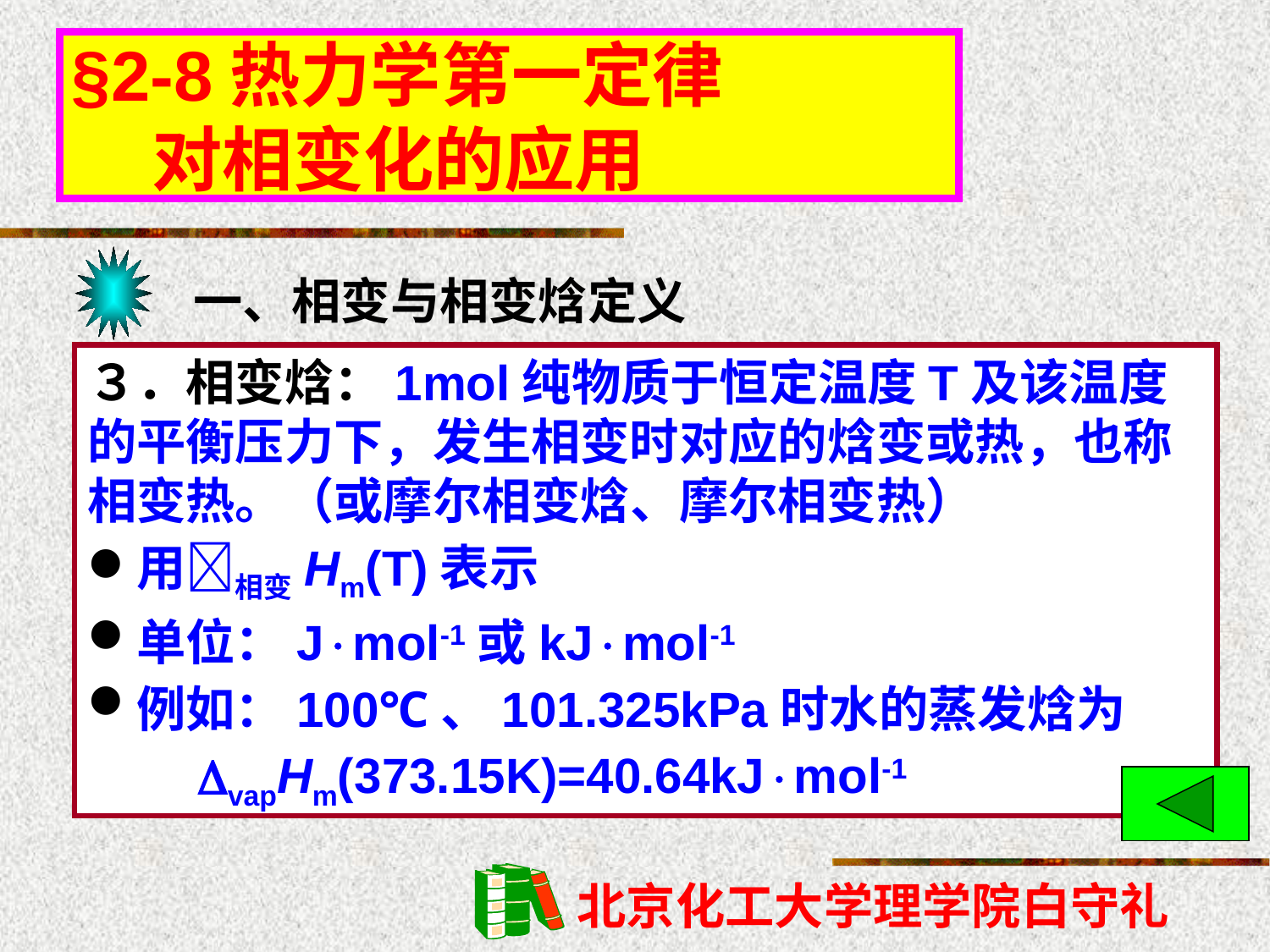

§2-8热力学第一定律
     对相变化的应用

一、相变与相变焓定义
３．相变焓：1mol纯物质于恒定温度T及该温度的平衡压力下，发生相变时对应的焓变或热，也称相变热。（或摩尔相变焓、摩尔相变热）
用Δ相变Hm(T)表示
单位：J⋅mol-1或kJ⋅mol-1
例如：100℃、101.325kPa时水的蒸发焓为
        ΔvapHm(373.15K)=40.64kJ⋅mol-1